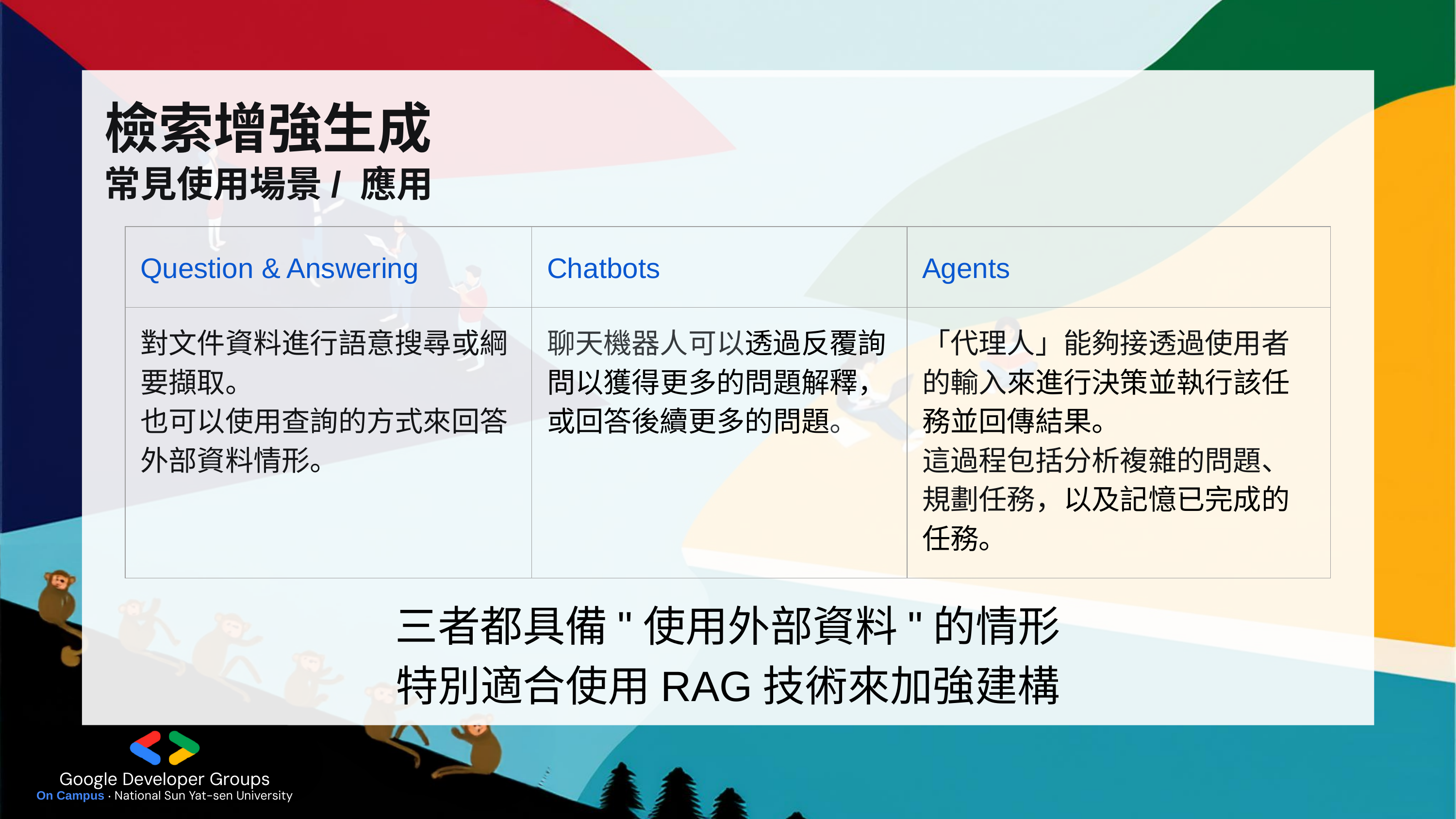

Google Developer Groups
On Campus ‧ National Sun Yat-sen University
檢索增強生成
常見使用場景/ 應用
| Question & Answering | Chatbots | Agents |
| --- | --- | --- |
| 對文件資料進行語意搜尋或綱要擷取。 也可以使用查詢的方式來回答外部資料情形。 | 聊天機器人可以透過反覆詢問以獲得更多的問題解釋，或回答後續更多的問題。 | 「代理人」能夠接透過使用者的輸入來進行決策並執行該任務並回傳結果。 這過程包括分析複雜的問題、規劃任務，以及記憶已完成的任務。 |
三者都具備"使用外部資料"的情形
特別適合使用RAG技術來加強建構